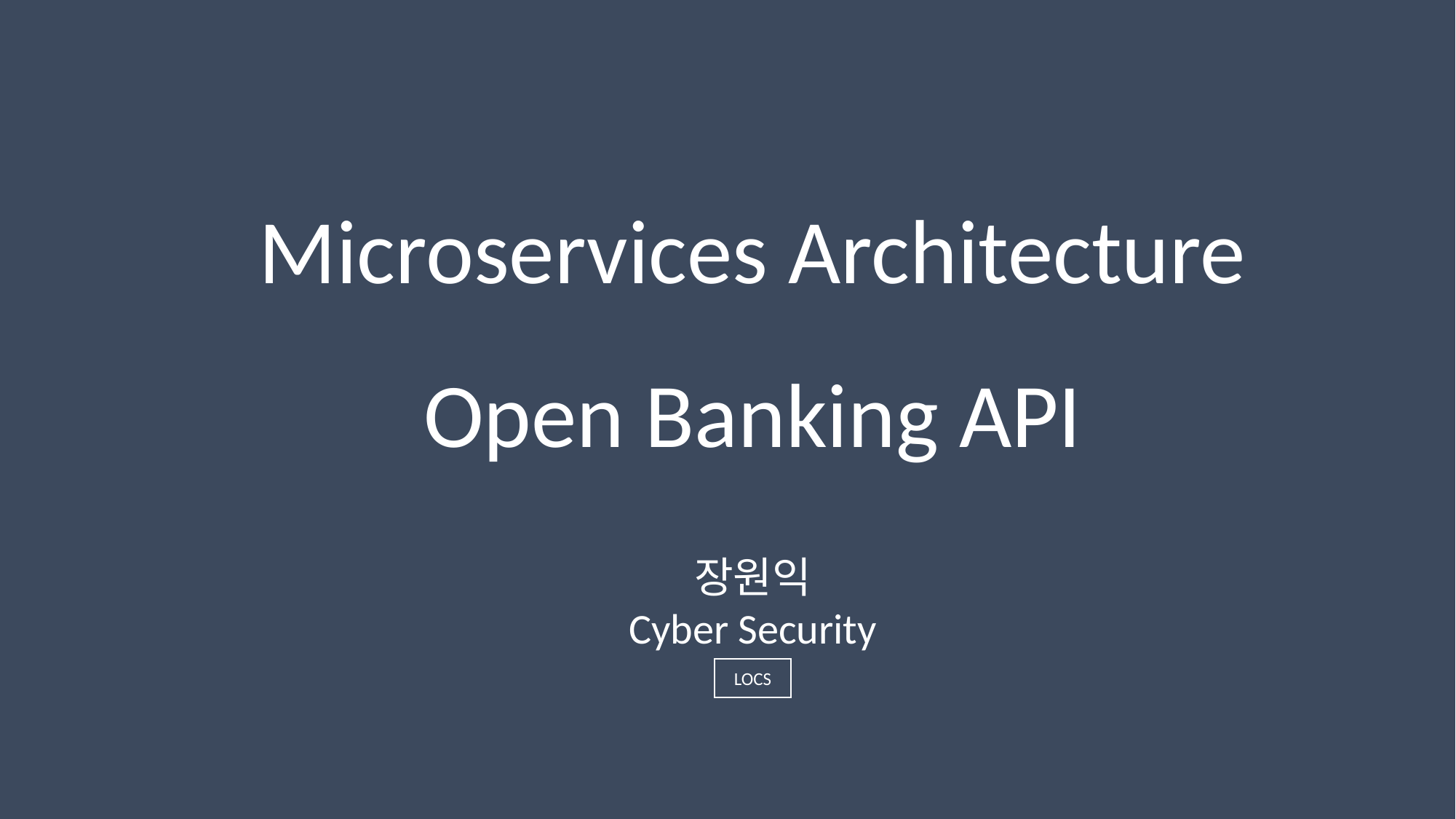

Microservices Architecture
Open Banking API

장원익
Cyber Security
LOCS